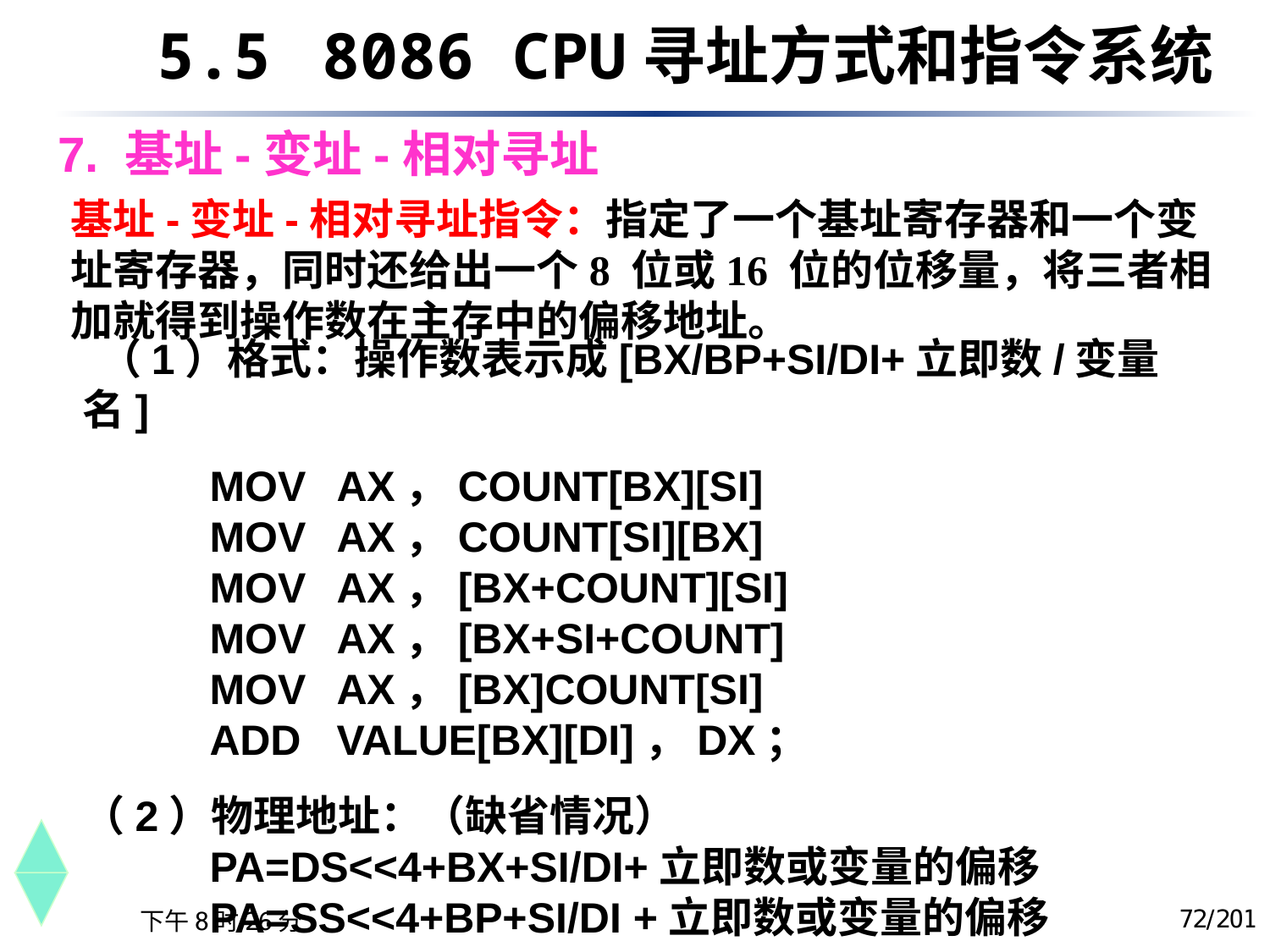

5.5	 8086 CPU寻址方式和指令系统
# 7. 基址-变址-相对寻址
基址-变址-相对寻址指令：指定了一个基址寄存器和一个变址寄存器，同时还给出一个8 位或16 位的位移量，将三者相加就得到操作数在主存中的偏移地址。
 （1）格式：操作数表示成[BX/BP+SI/DI+立即数/变量名]

	MOV	AX，COUNT[BX][SI]
	MOV	AX，COUNT[SI][BX]
	MOV	AX，[BX+COUNT][SI]
	MOV	AX，[BX+SI+COUNT]
	MOV	AX，[BX]COUNT[SI]
	ADD	VALUE[BX][DI]，DX；

（2）物理地址：（缺省情况）
	PA=DS<<4+BX+SI/DI+立即数或变量的偏移
	PA=SS<<4+BP+SI/DI +立即数或变量的偏移
72/201
下午8时26分